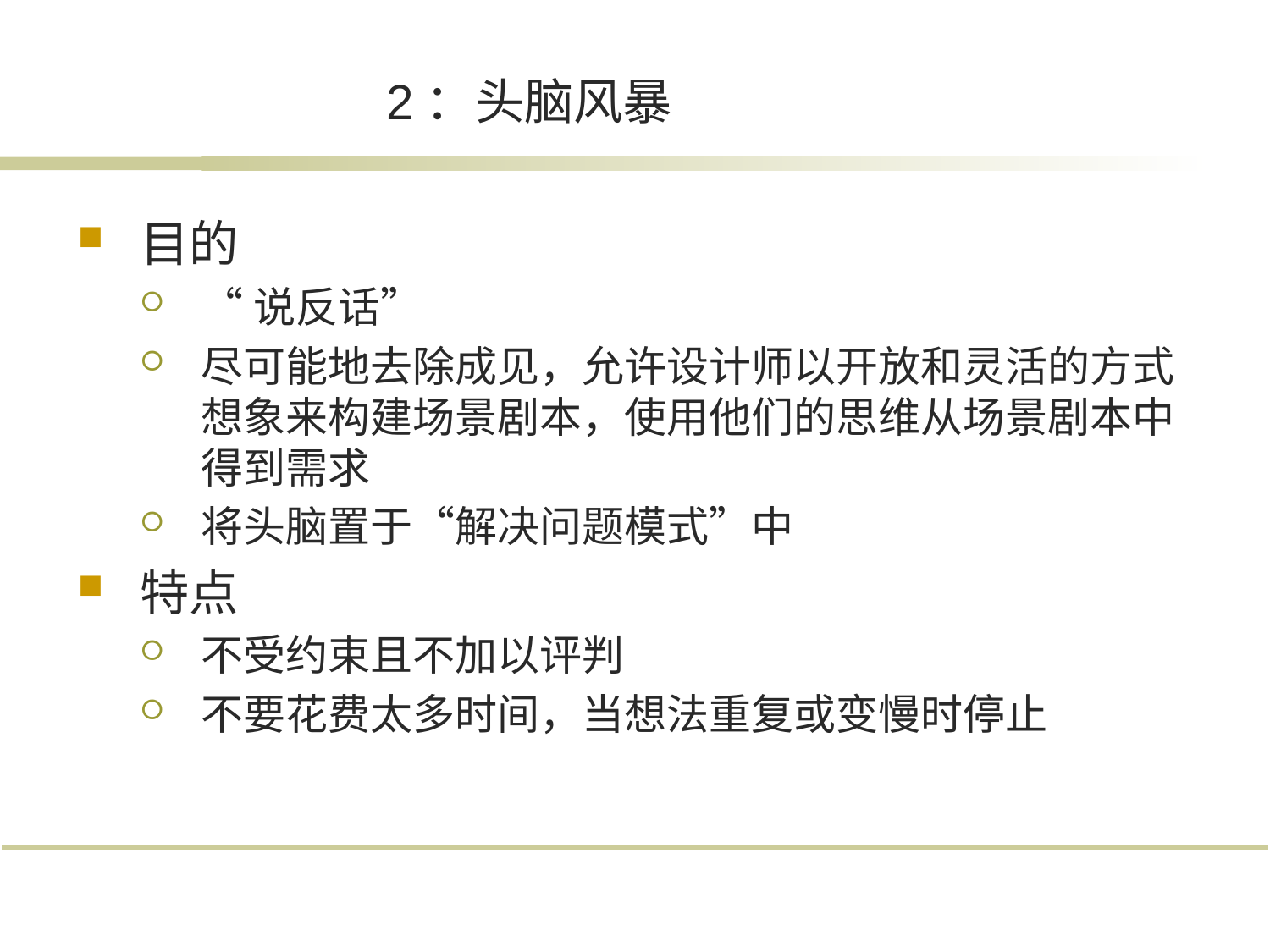

# 2：头脑风暴
目的
“说反话”
尽可能地去除成见，允许设计师以开放和灵活的方式想象来构建场景剧本，使用他们的思维从场景剧本中得到需求
将头脑置于“解决问题模式”中
特点
不受约束且不加以评判
不要花费太多时间，当想法重复或变慢时停止